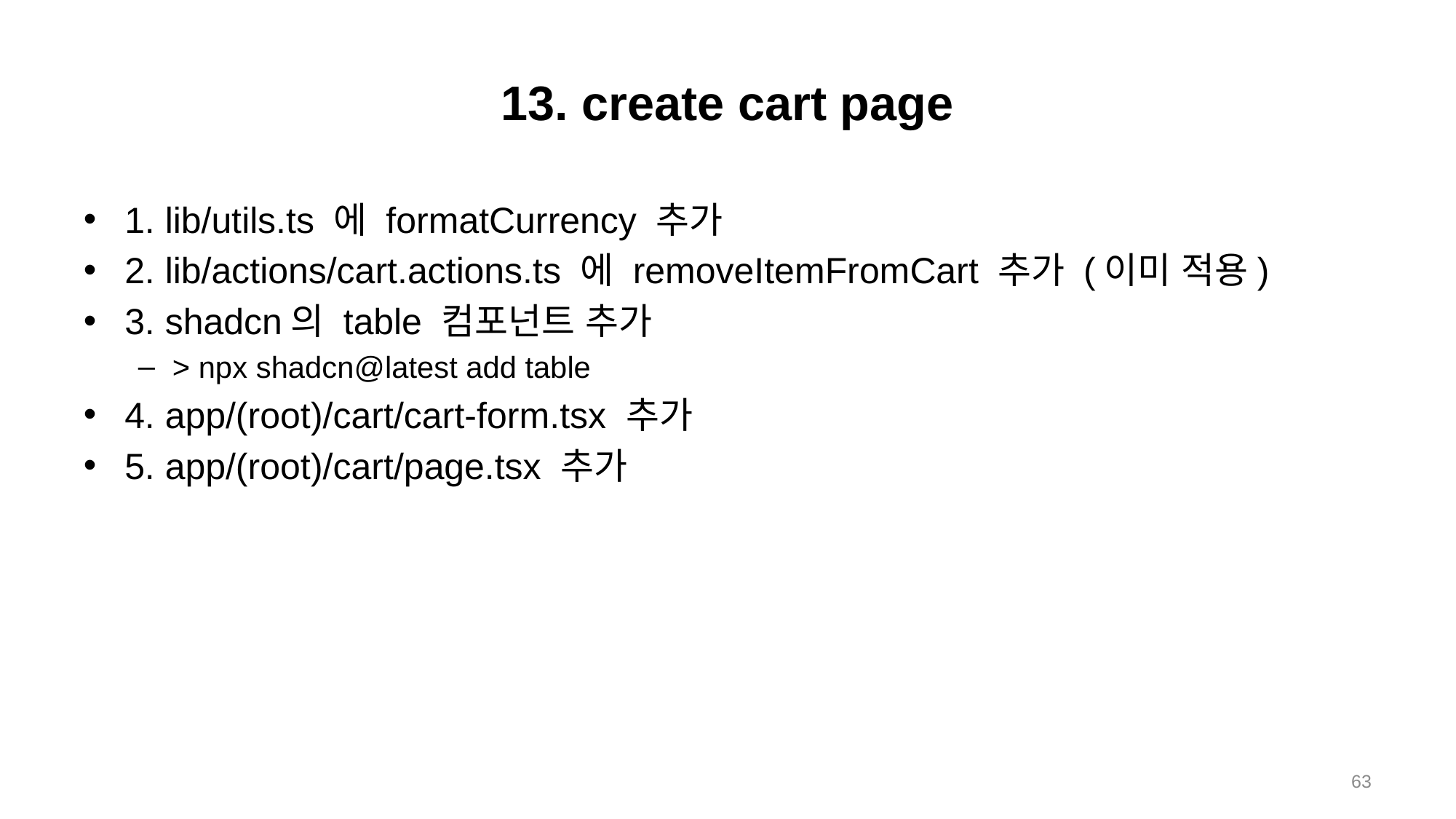

# 13. create cart page
1. lib/utils.ts 에 formatCurrency 추가
2. lib/actions/cart.actions.ts 에 removeItemFromCart 추가 (이미 적용)
3. shadcn의 table 컴포넌트 추가
> npx shadcn@latest add table
4. app/(root)/cart/cart-form.tsx 추가
5. app/(root)/cart/page.tsx 추가

63